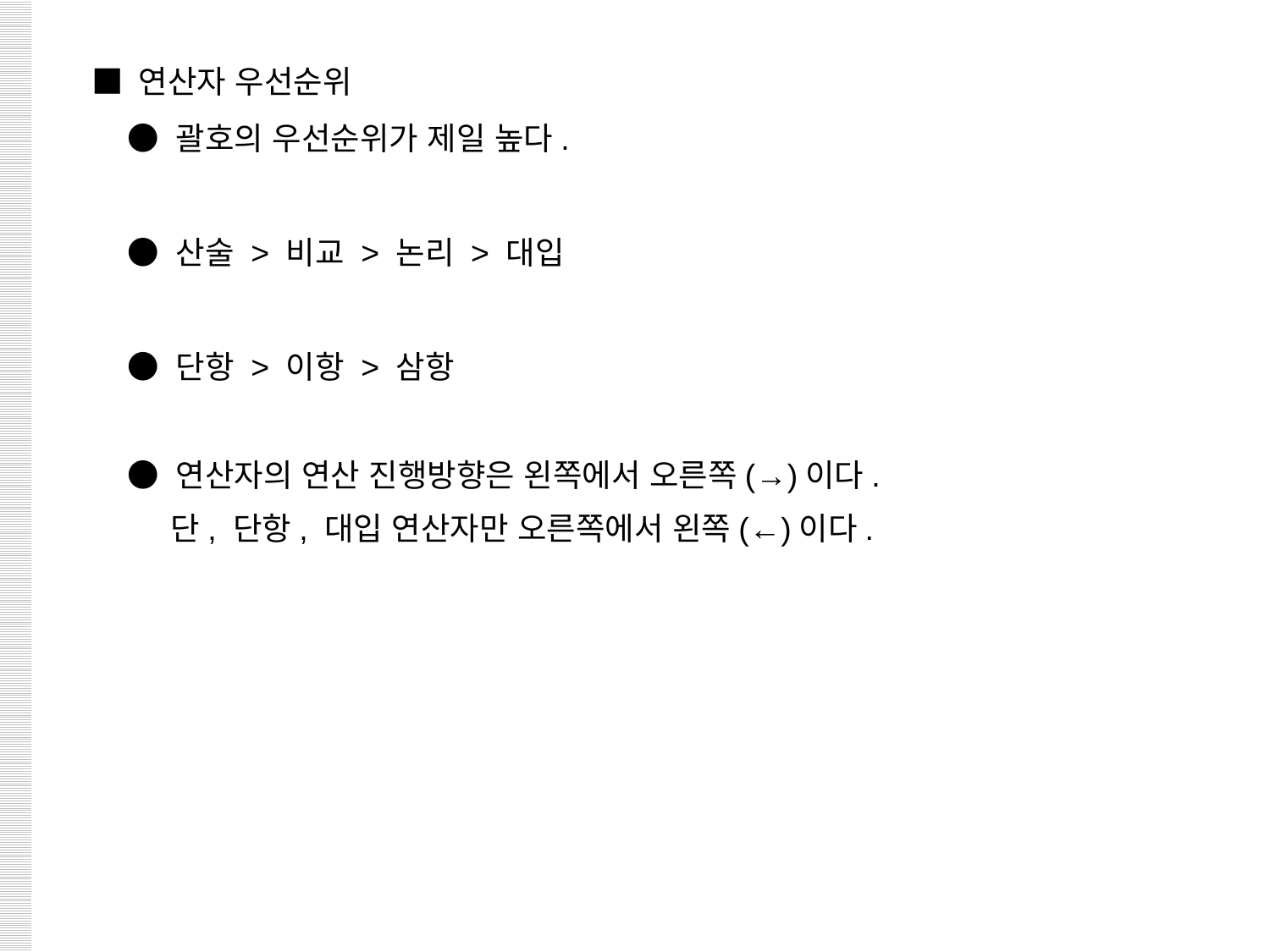

■ 연산자 우선순위
    ● 괄호의 우선순위가 제일 높다.

    ● 산술 > 비교 > 논리 > 대입

    ● 단항 > 이항 > 삼항

    ● 연산자의 연산 진행방향은 왼쪽에서 오른쪽(→)이다.
        단, 단항, 대입 연산자만 오른쪽에서 왼쪽(←)이다.